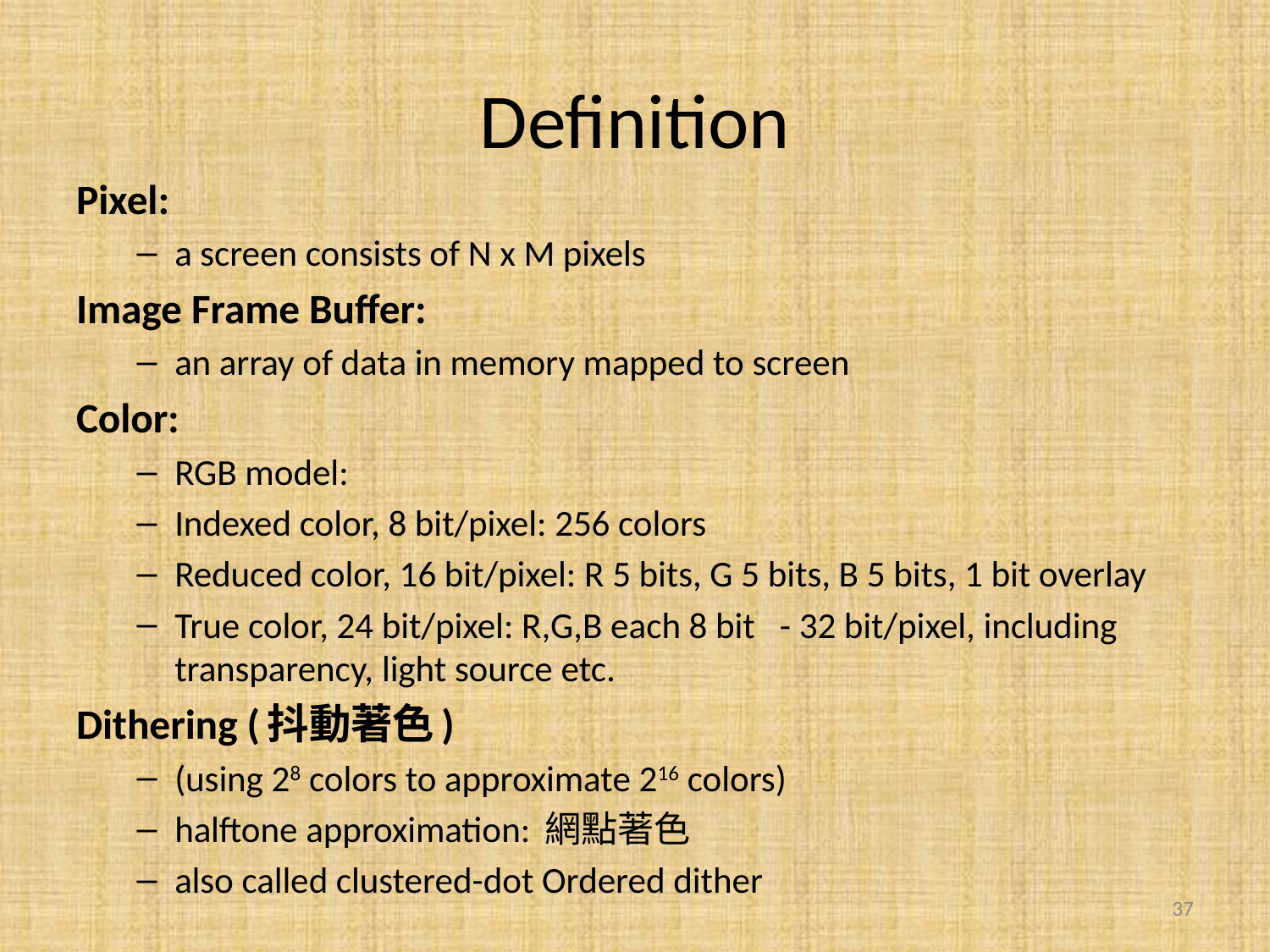

# Definition
Pixel:
a screen consists of N x M pixels
Image Frame Buffer:
an array of data in memory mapped to screen
Color:
RGB model:
Indexed color, 8 bit/pixel: 256 colors
Reduced color, 16 bit/pixel: R 5 bits, G 5 bits, B 5 bits, 1 bit overlay
True color, 24 bit/pixel: R,G,B each 8 bit   - 32 bit/pixel, including transparency, light source etc.
Dithering (抖動著色)
(using 28 colors to approximate 216 colors)
halftone approximation: 網點著色
also called clustered-dot Ordered dither
37